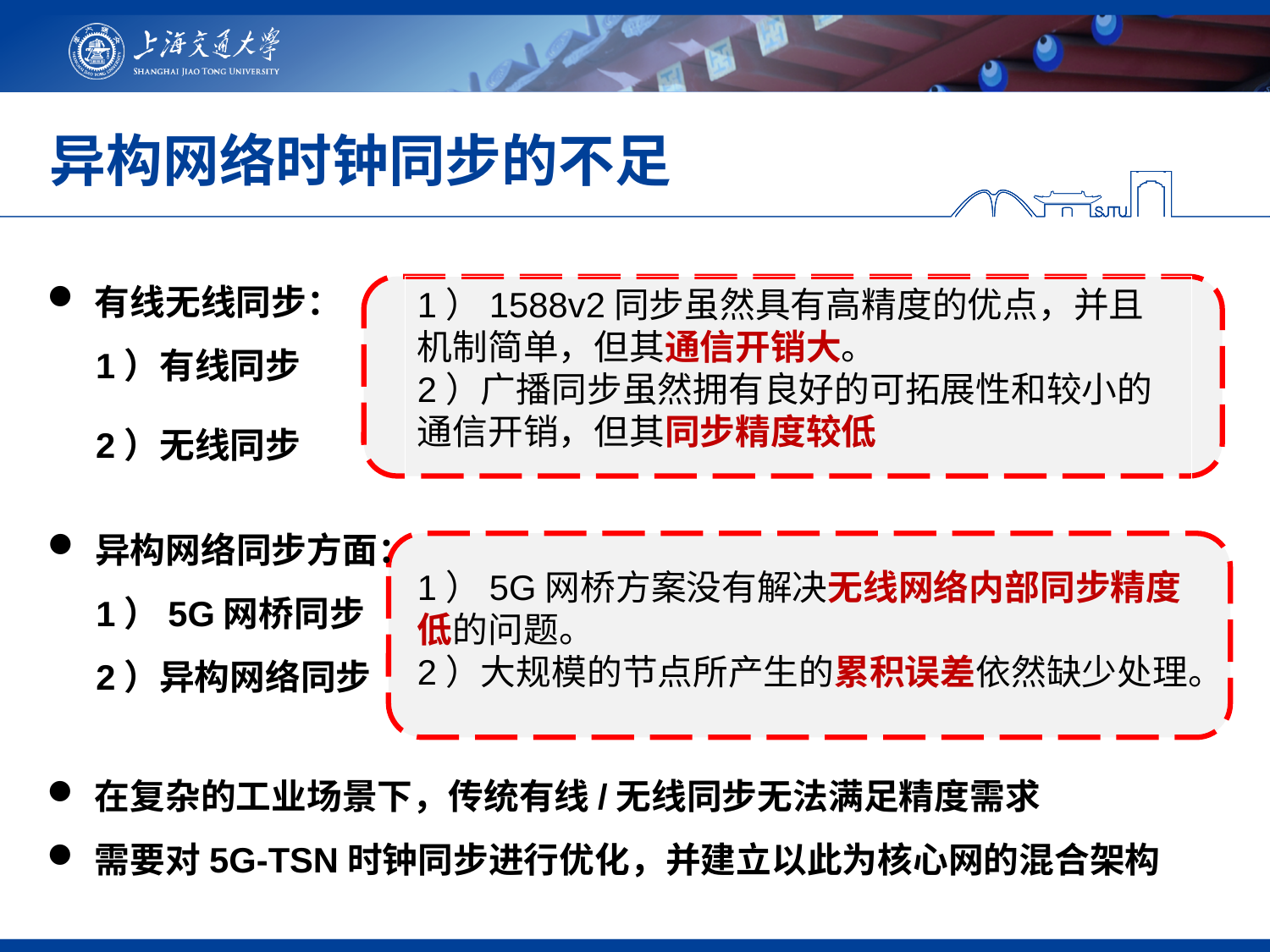

异构网络时钟同步的不足
有线无线同步：
     1）有线同步

     2）无线同步

1）1588v2同步虽然具有高精度的优点，并且机制简单，但其通信开销大。
2）广播同步虽然拥有良好的可拓展性和较小的通信开销，但其同步精度较低
异构网络同步方面：
     1）5G网桥同步
     2）异构网络同步

1）5G网桥方案没有解决无线网络内部同步精度低的问题。
2）大规模的节点所产生的累积误差依然缺少处理。
在复杂的工业场景下，传统有线/无线同步无法满足精度需求
需要对5G-TSN时钟同步进行优化，并建立以此为核心网的混合架构